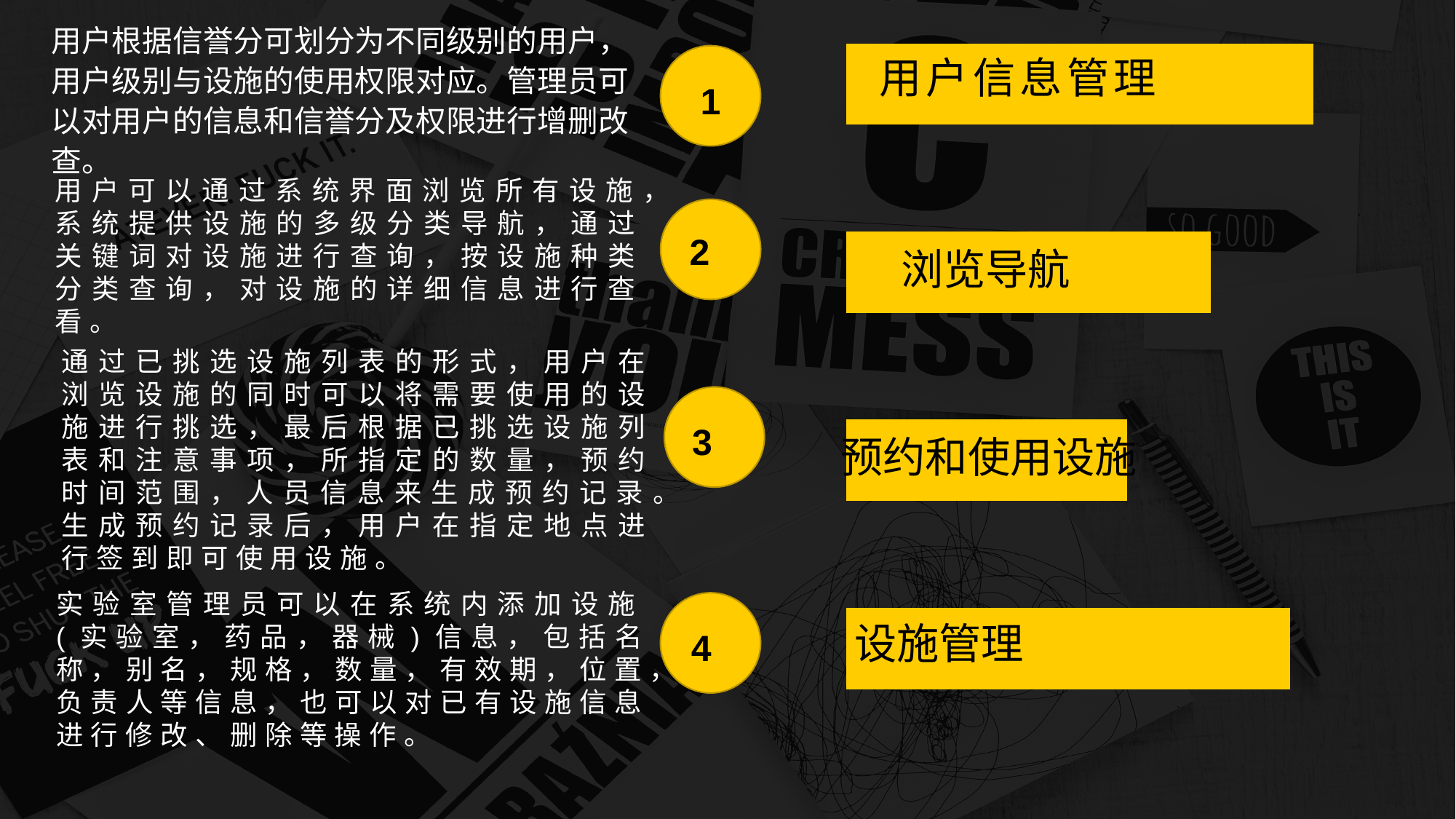

### Chart

| Category | 系列 1 |
|---|---|
用户根据信誉分可划分为不同级别的用户，用户级别与设施的使用权限对应。管理员可以对用户的信息和信誉分及权限进行增删改查。

   用户信息管理

1
用户可以通过系统界面浏览所有设施，系统提供设施的多级分类导航，通过关键词对设施进行查询，按设施种类分类查询，对设施的详细信息进行查看。

 2
   浏览导航
通过已挑选设施列表的形式，用户在浏览设施的同时可以将需要使用的设施进行挑选，最后根据已挑选设施列表和注意事项，所指定的数量，预约时间范围，人员信息来生成预约记录。生成预约记录后，用户在指定地点进行签到即可使用设施。

 3
预约和使用设施
实验室管理员可以在系统内添加设施(实验室，药品，器械)信息，包括名称，别名，规格，数量，有效期，位置，负责人等信息，也可以对已有设施信息进行修改、删除等操作。

设施管理

 4